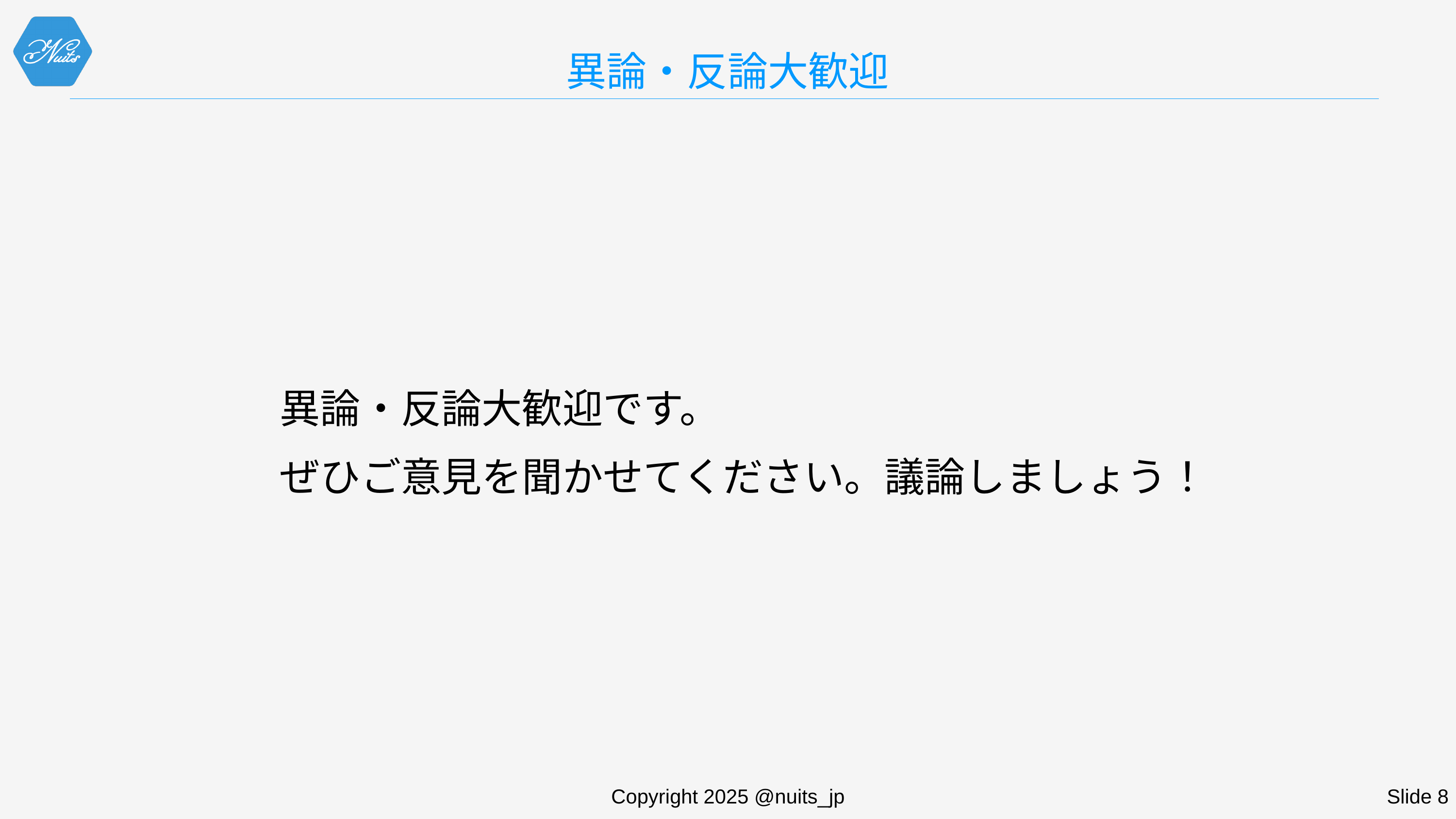

# 異論・反論大歓迎
異論・反論大歓迎です。
ぜひご意見を聞かせてください。議論しましょう！